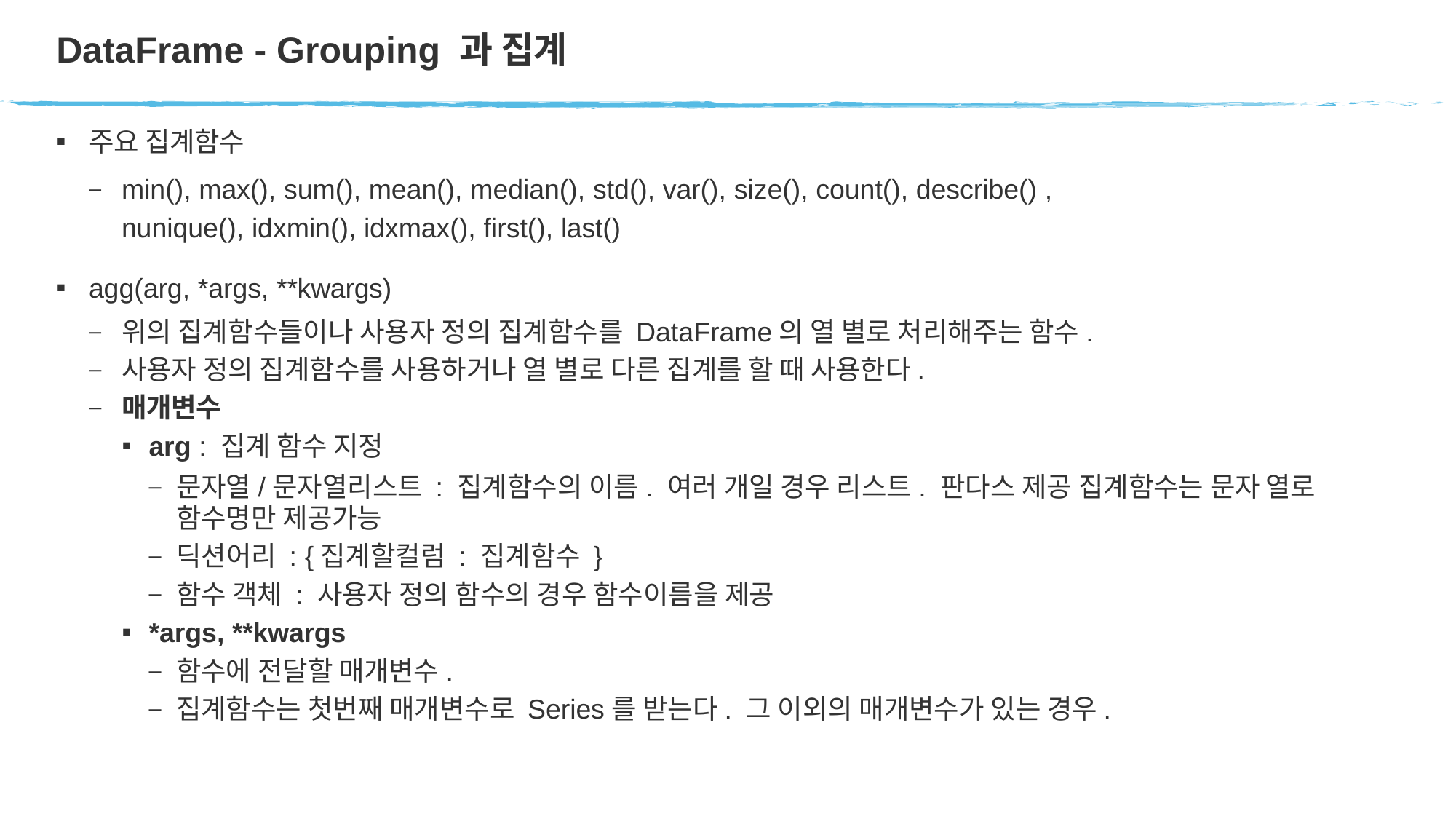

# DataFrame - Grouping 과 집계
주요 집계함수
min(), max(), sum(), mean(), median(), std(), var(), size(), count(), describe() ,
nunique(), idxmin(), idxmax(), first(), last()
agg(arg, *args, **kwargs)
위의 집계함수들이나 사용자 정의 집계함수를 DataFrame의 열 별로 처리해주는 함수.
사용자 정의 집계함수를 사용하거나 열 별로 다른 집계를 할 때 사용한다.
매개변수
arg : 집계 함수 지정
문자열/문자열리스트 : 집계함수의 이름. 여러 개일 경우 리스트. 판다스 제공 집계함수는 문자 열로 함수명만 제공가능
딕션어리 : {집계할컬럼 : 집계함수 }
함수 객체 : 사용자 정의 함수의 경우 함수이름을 제공
*args, **kwargs
함수에 전달할 매개변수.
집계함수는 첫번째 매개변수로 Series를 받는다. 그 이외의 매개변수가 있는 경우.